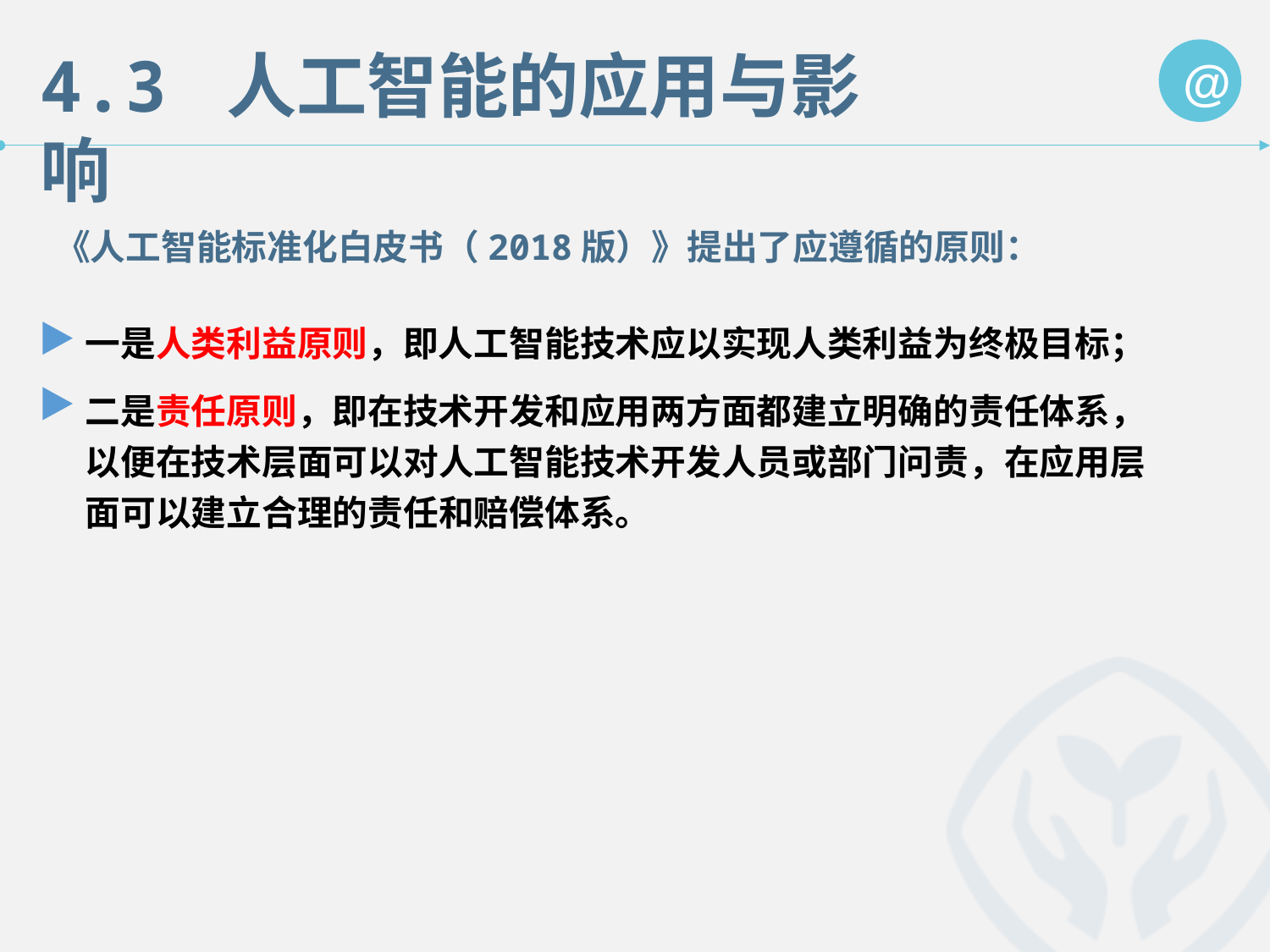

4.3 人工智能的应用与影响
@
《人工智能标准化白皮书（2018版）》提出了应遵循的原则：
一是人类利益原则，即人工智能技术应以实现人类利益为终极目标；
二是责任原则，即在技术开发和应用两方面都建立明确的责任体系，以便在技术层面可以对人工智能技术开发人员或部门问责，在应用层面可以建立合理的责任和赔偿体系。